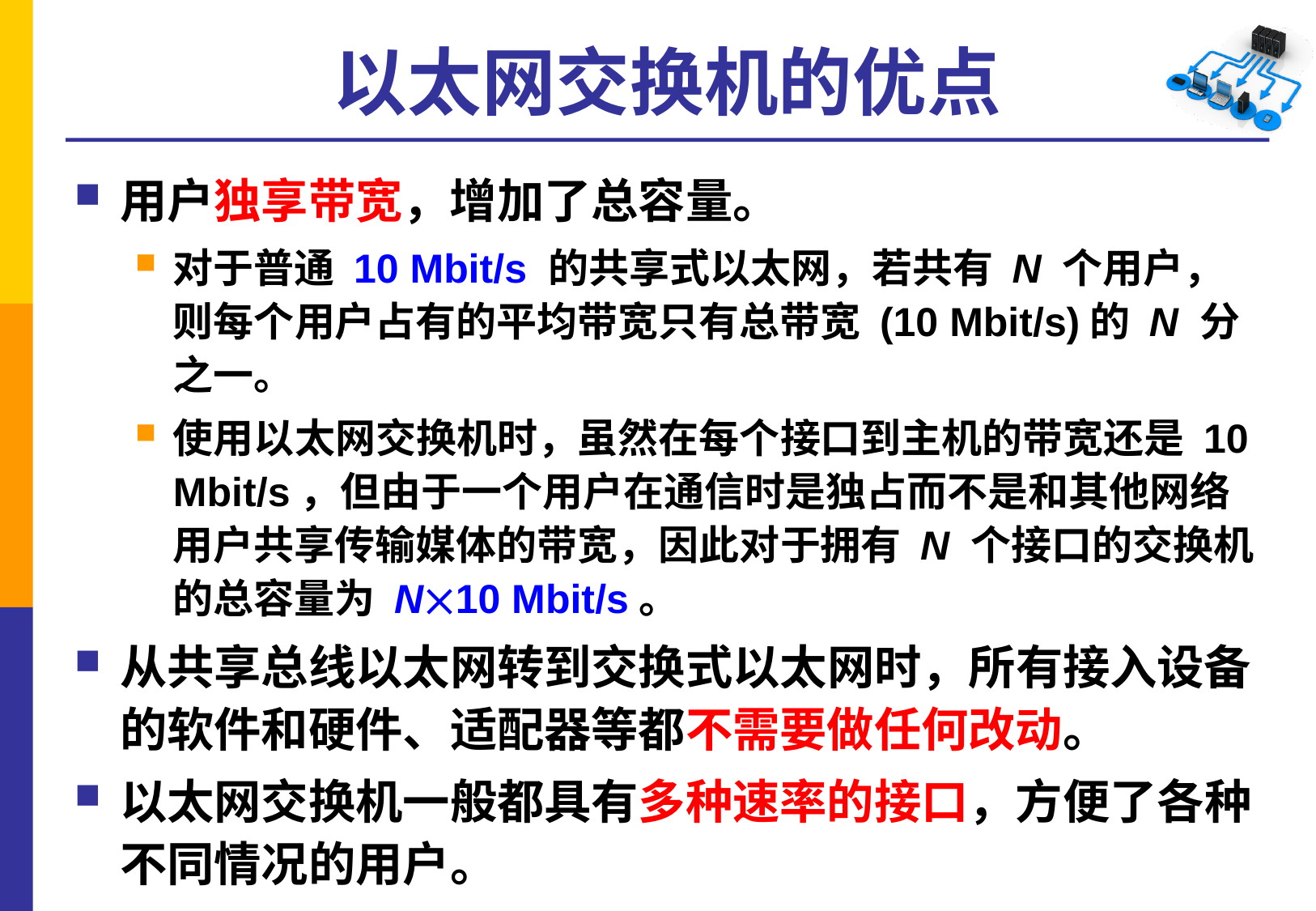

# 以太网交换机的优点
用户独享带宽，增加了总容量。
对于普通 10 Mbit/s 的共享式以太网，若共有 N 个用户，则每个用户占有的平均带宽只有总带宽 (10 Mbit/s)的 N 分之一。
使用以太网交换机时，虽然在每个接口到主机的带宽还是 10 Mbit/s，但由于一个用户在通信时是独占而不是和其他网络用户共享传输媒体的带宽，因此对于拥有 N 个接口的交换机的总容量为 N×10 Mbit/s。
从共享总线以太网转到交换式以太网时，所有接入设备的软件和硬件、适配器等都不需要做任何改动。
以太网交换机一般都具有多种速率的接口，方便了各种不同情况的用户。